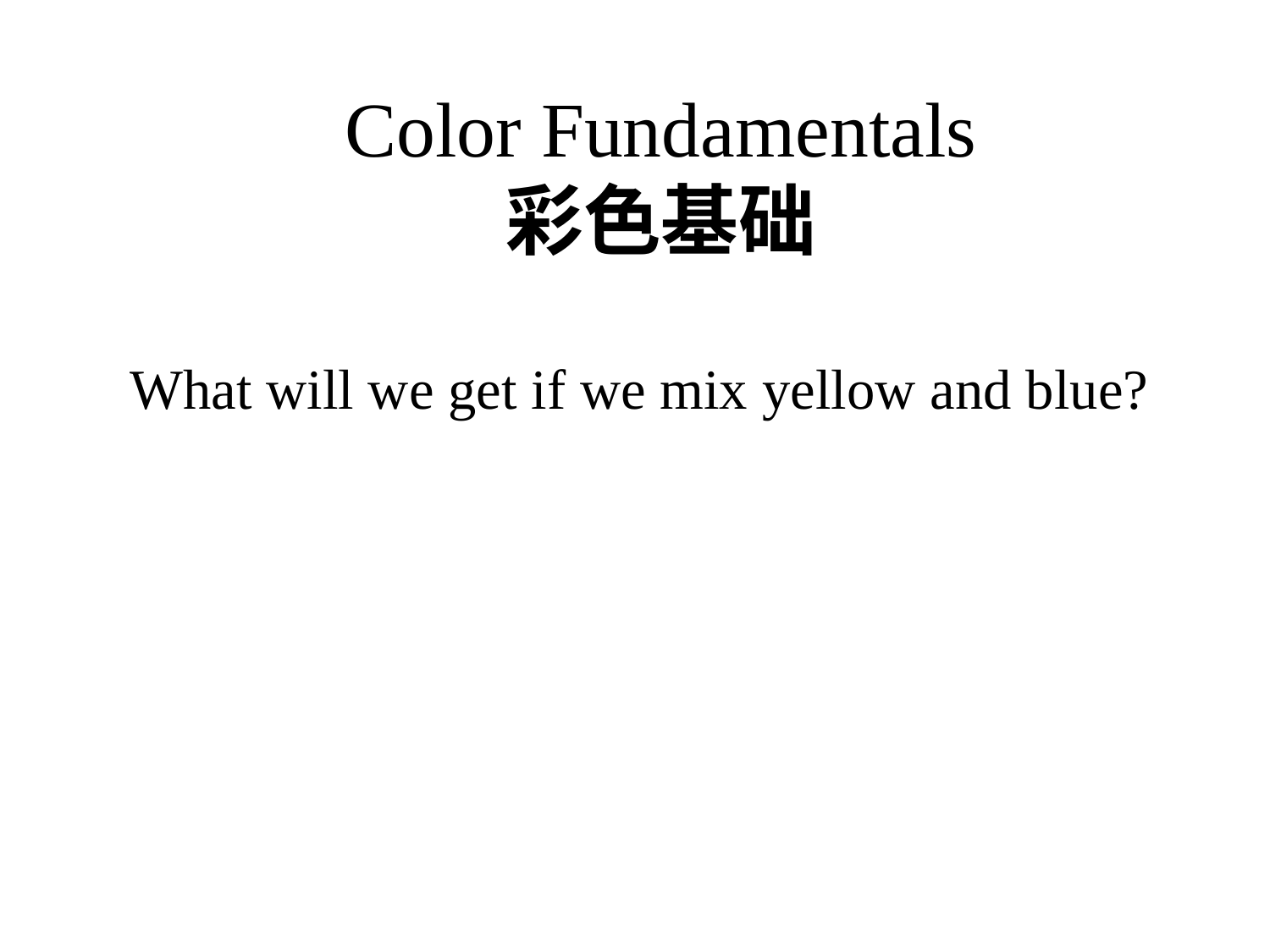

Color Fundamentals
彩色基础
What will we get if we mix yellow and blue?